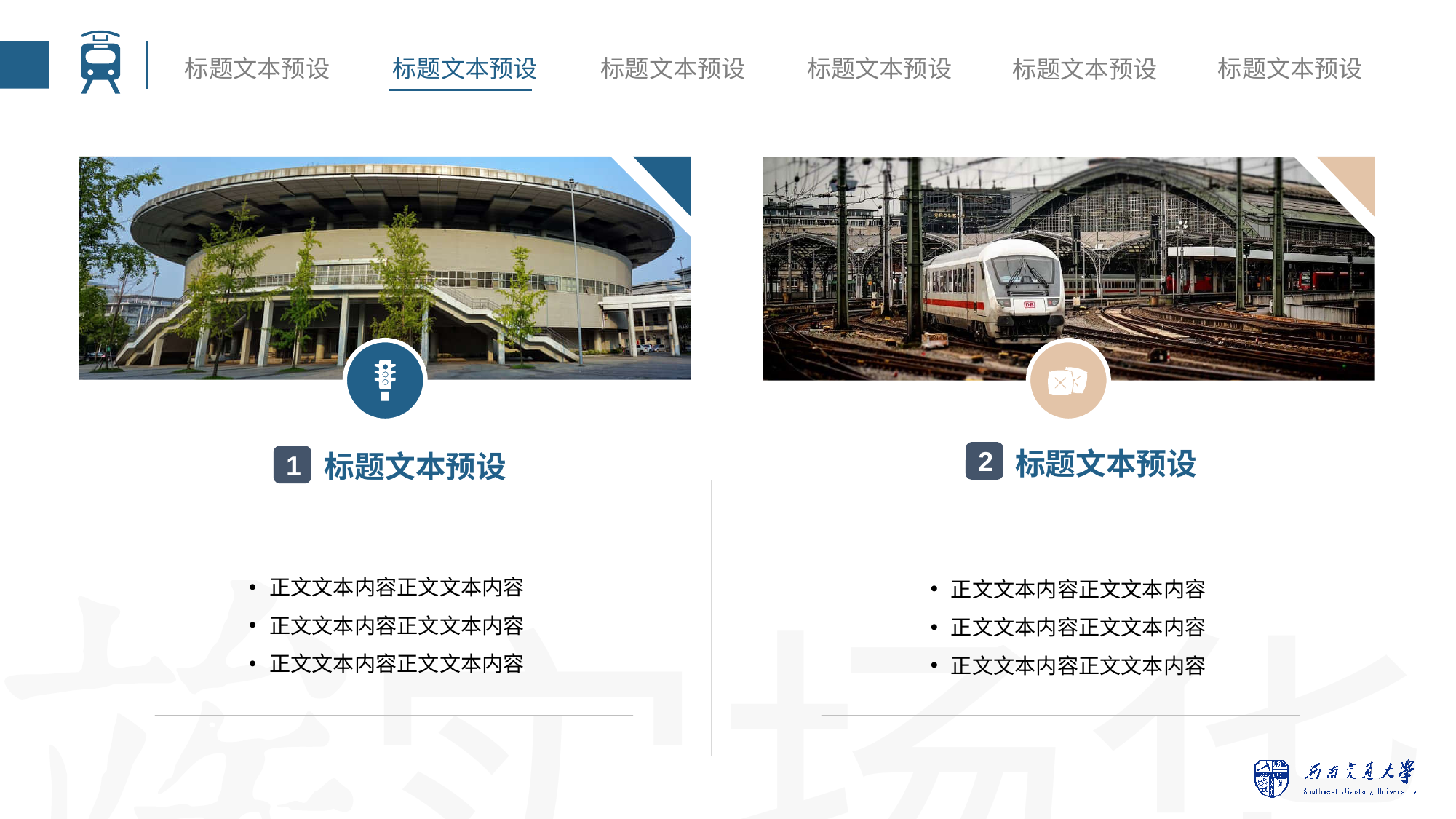

标题文本预设
2
标题文本预设
1
正文文本内容正文文本内容
正文文本内容正文文本内容
正文文本内容正文文本内容
正文文本内容正文文本内容
正文文本内容正文文本内容
正文文本内容正文文本内容